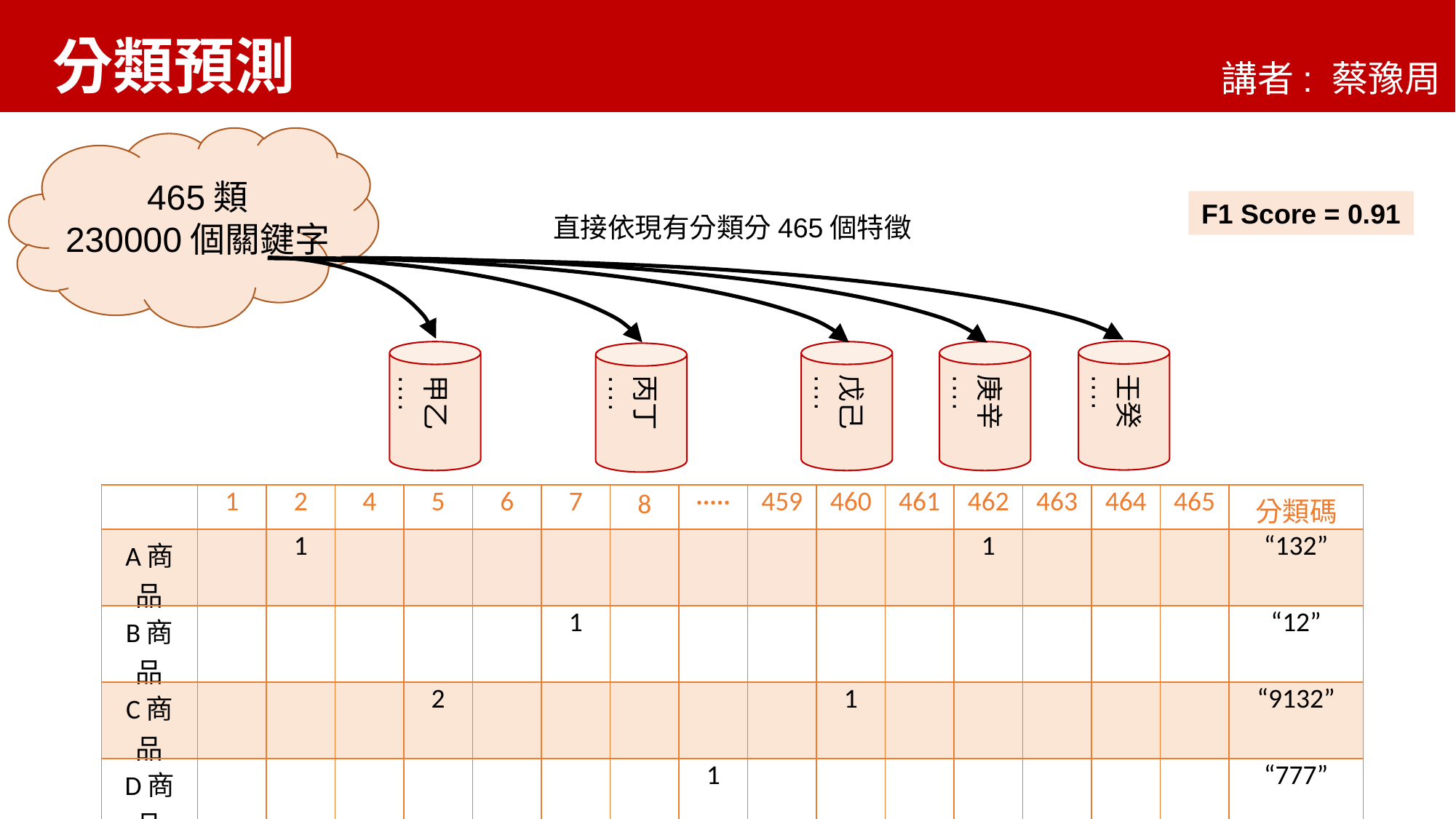

分類預測
講者: 蔡豫周

465類
230000個關鍵字
F1 Score = 0.58
F1 Score = 0.91
直接依現有分類分465個特徵

壬癸····
戊己····
庚辛····
甲乙····
丙丁····
|  | 1 | 2 | 4 | 5 | 6 | 7 | 8 | ····· | 459 | 460 | 461 | 462 | 463 | 464 | 465 | 分類碼 |
| --- | --- | --- | --- | --- | --- | --- | --- | --- | --- | --- | --- | --- | --- | --- | --- | --- |
| A商品 |  | 1 |  |  |  |  |  |  |  |  |  | 1 |  |  |  | “132” |
| B商品 |  |  |  |  |  | 1 |  |  |  |  |  |  |  |  |  | “12” |
| C商品 |  |  |  | 2 |  |  |  |  |  | 1 |  |  |  |  |  | “9132” |
| D商品 |  |  |  |  |  |  |  | 1 |  |  |  |  |  |  |  | “777” |
| E商品 |  |  |  |  |  |  |  |  |  |  |  |  |  | 1 |  | “641” |
| F商品 | 1 |  |  |  |  |  |  |  |  |  | 1 |  |  |  |  | “9” |